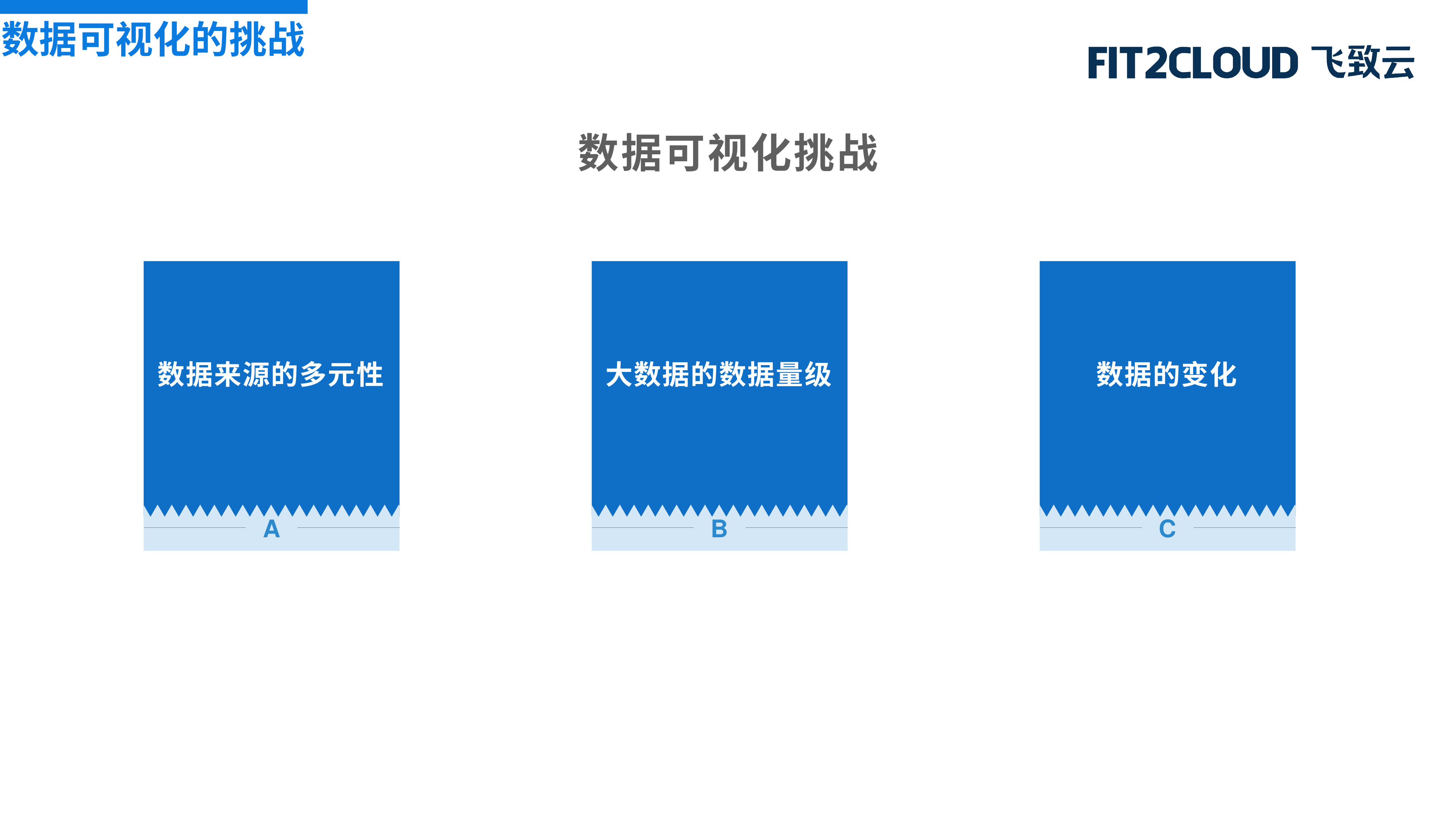

数据可视化的挑战
数据可视化挑战

数据来源的多元性
大数据的数据量级
数据的变化
A
B
C